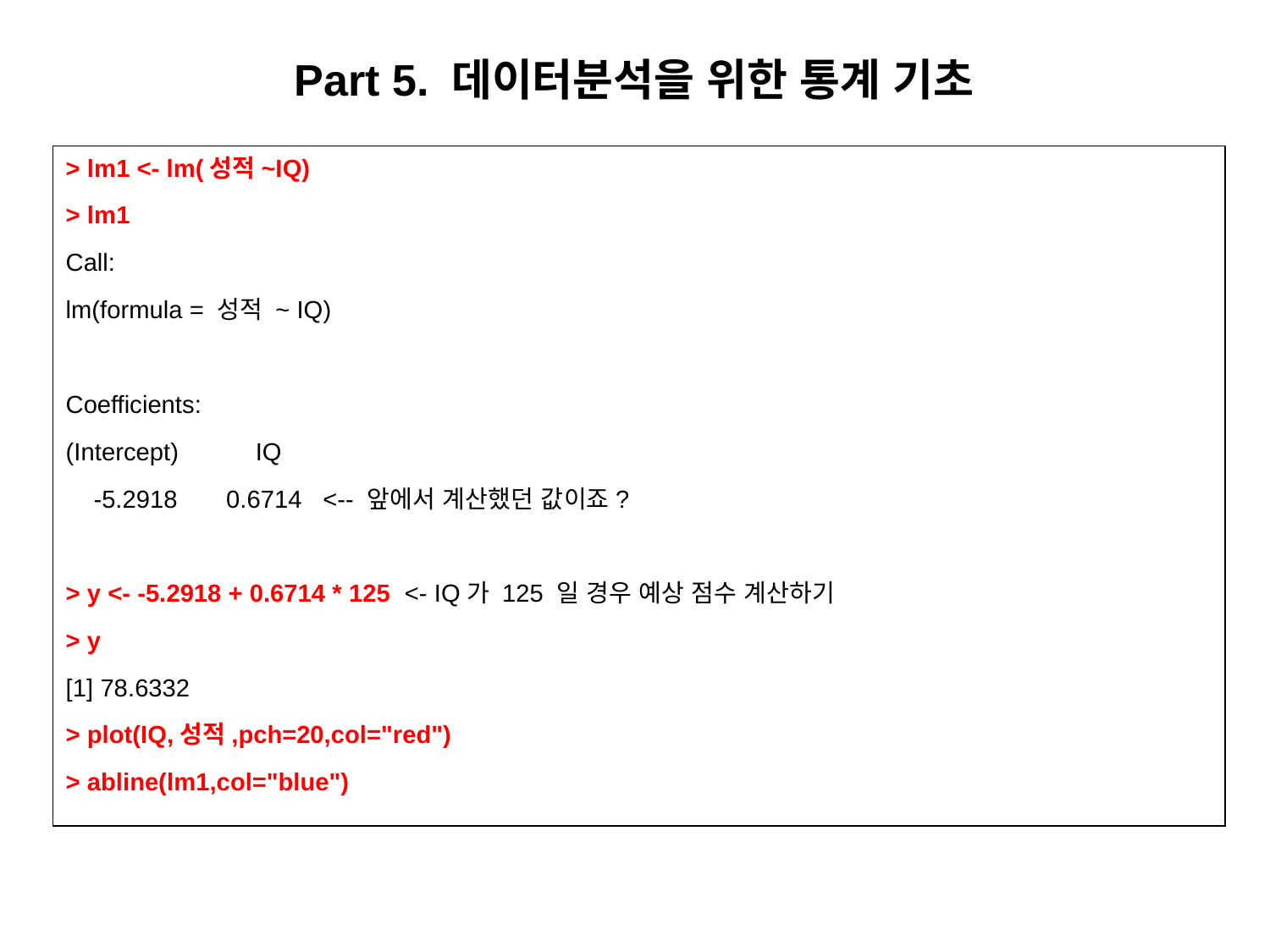

Part 5. 데이터분석을 위한 통계 기초
> lm1 <- lm(성적~IQ)
> lm1
Call:
lm(formula = 성적 ~ IQ)

Coefficients:
(Intercept)           IQ
    -5.2918       0.6714   <-- 앞에서 계산했던 값이죠?

> y <- -5.2918 + 0.6714 * 125  <- IQ가 125 일 경우 예상 점수 계산하기
> y
[1] 78.6332
> plot(IQ,성적,pch=20,col="red")
> abline(lm1,col="blue")